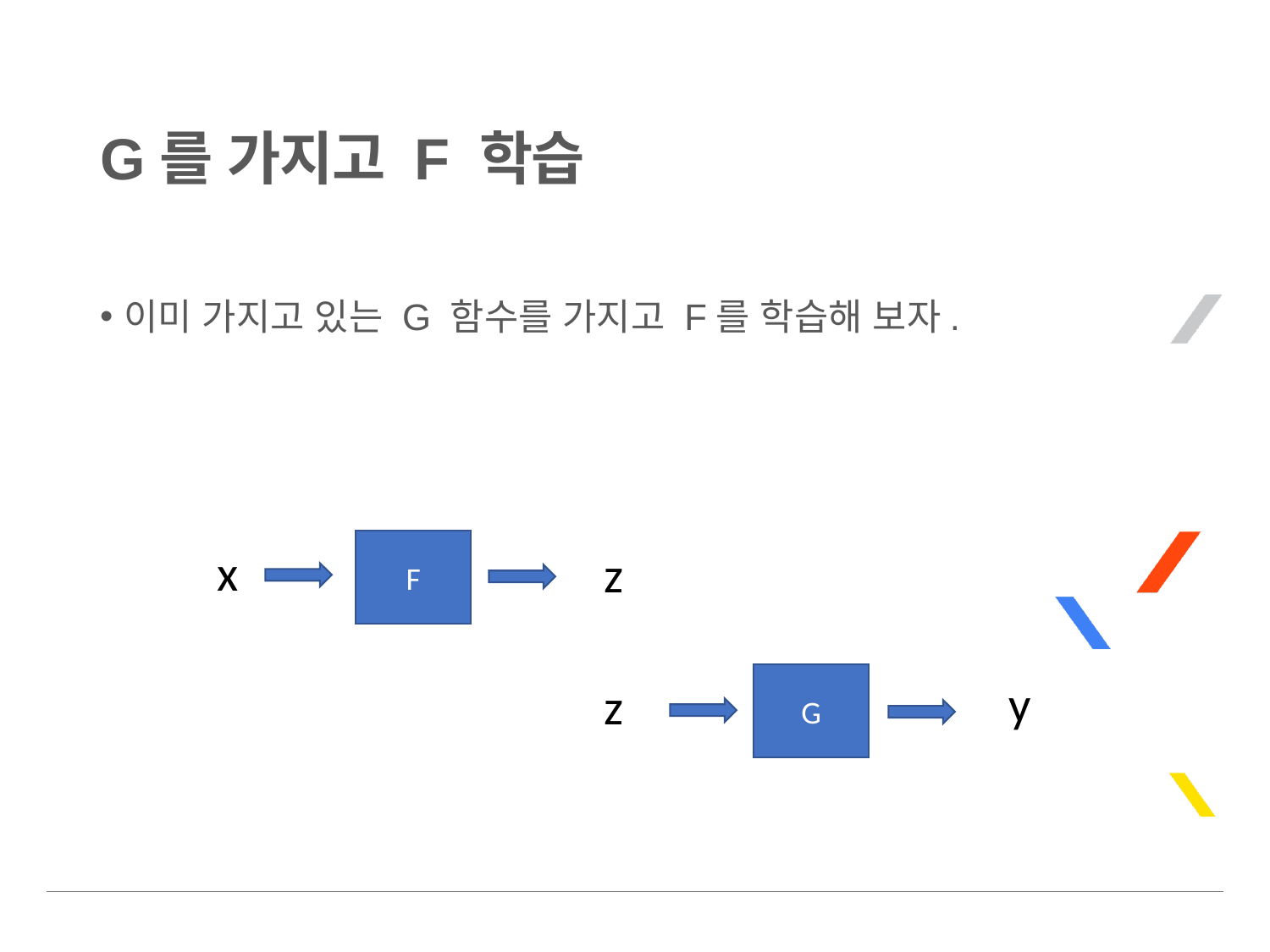

# G를 가지고 F 학습
이미 가지고 있는 G 함수를 가지고 F를 학습해 보자.
x
F
z

y
z
G